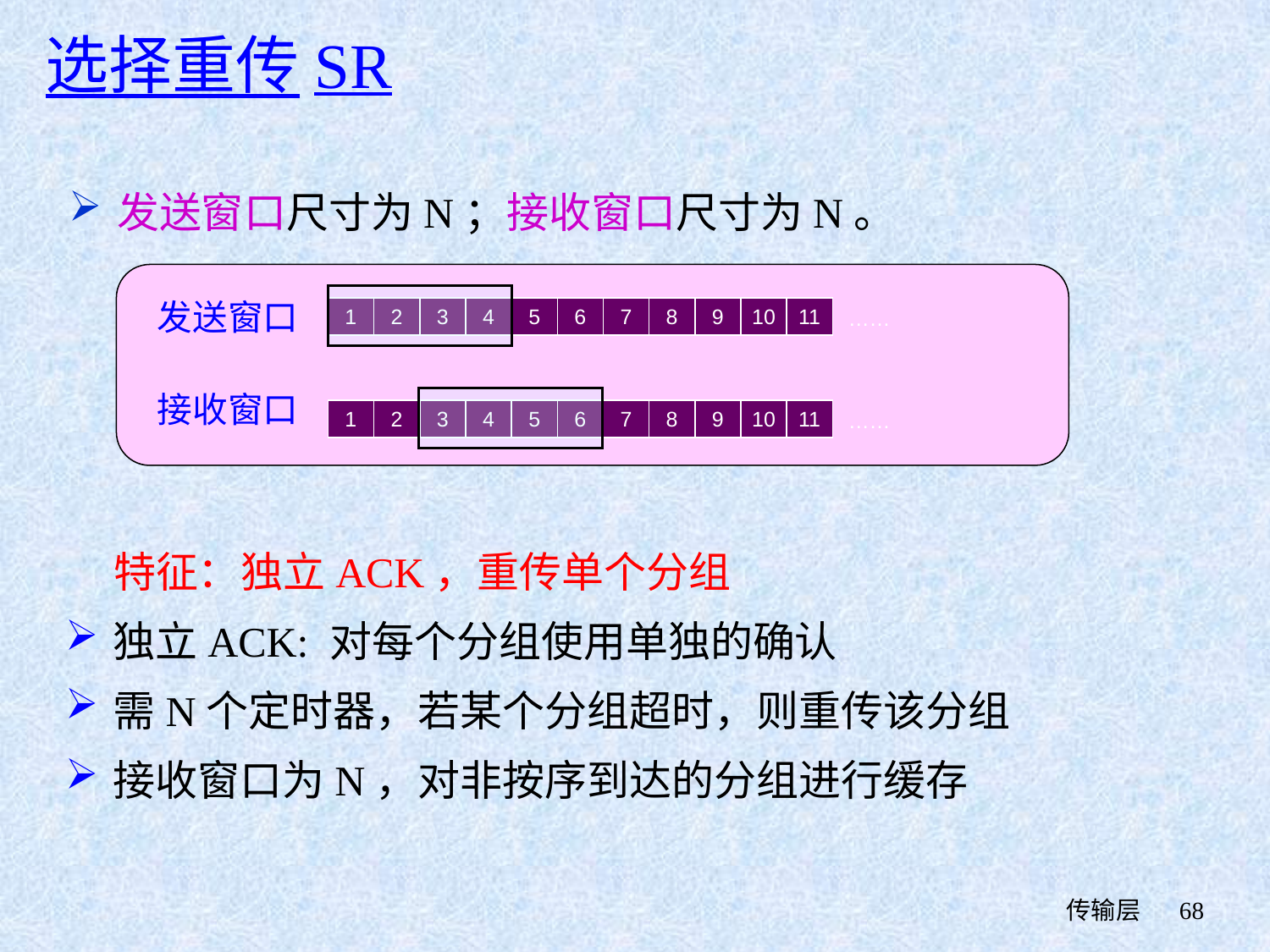

选择重传SR
发送窗口尺寸为N；接收窗口尺寸为N。

发送窗口
1
2
3
4
5
6
7
8
9
10
11
……
接收窗口

1
2
3
4
5
6
7
8
9
10
11
……
    特征：独立ACK，重传单个分组
独立ACK: 对每个分组使用单独的确认
需N个定时器，若某个分组超时，则重传该分组
接收窗口为N，对非按序到达的分组进行缓存
 传输层
68